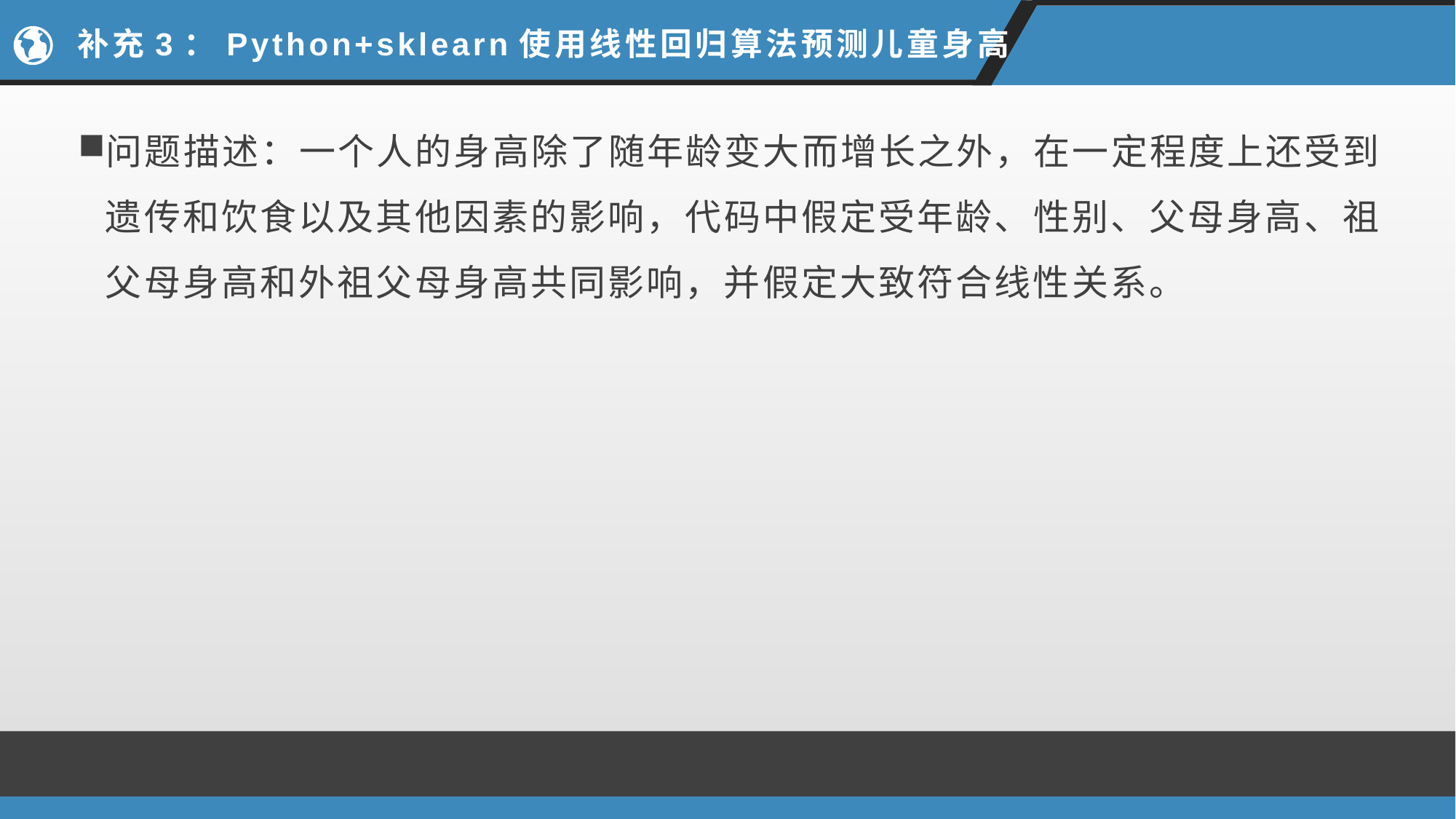

# 补充3：Python+sklearn使用线性回归算法预测儿童身高

问题描述：一个人的身高除了随年龄变大而增长之外，在一定程度上还受到遗传和饮食以及其他因素的影响，代码中假定受年龄、性别、父母身高、祖父母身高和外祖父母身高共同影响，并假定大致符合线性关系。